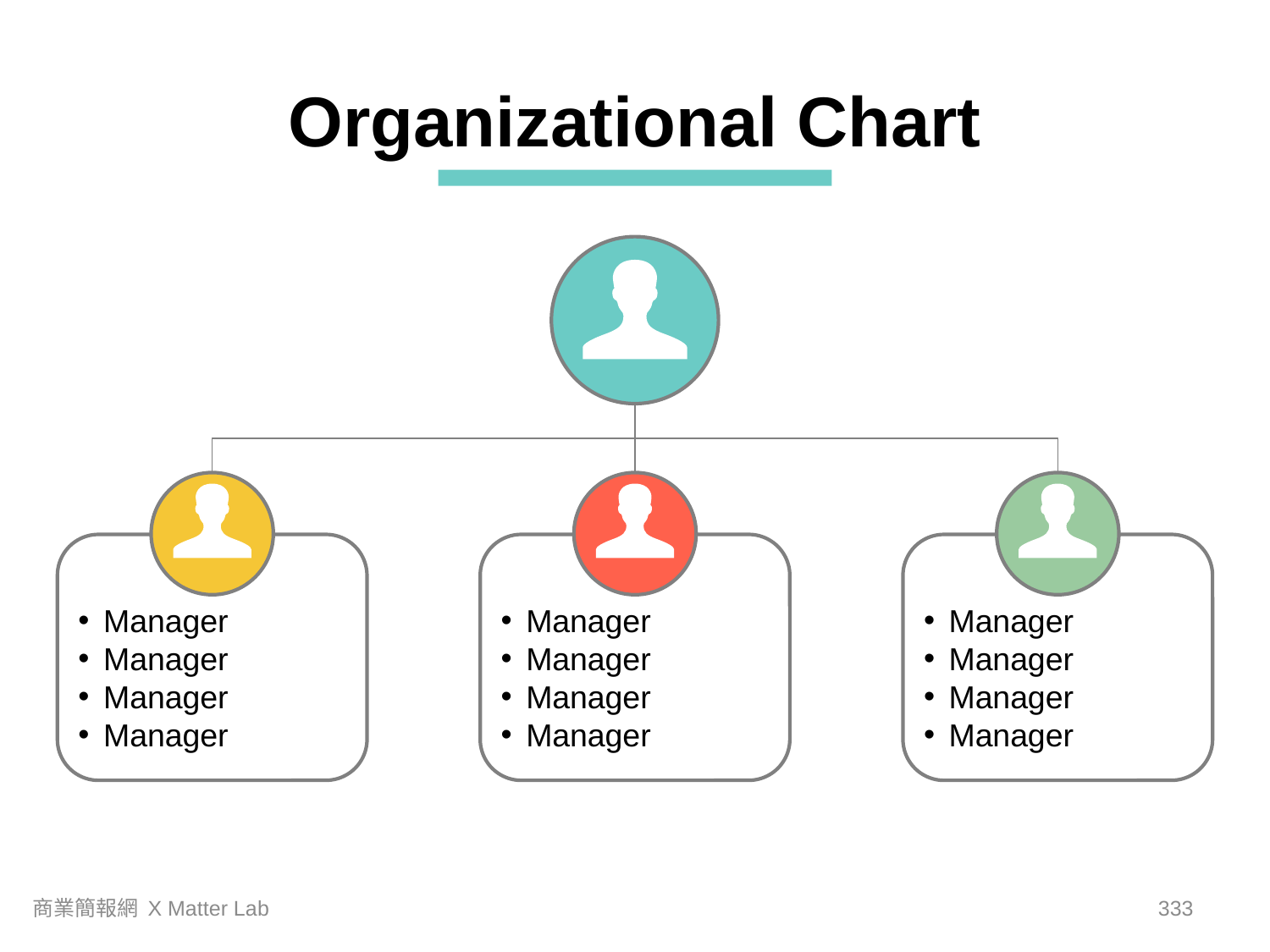

Organizational Chart

Manager
Manager
Manager
Manager
Manager
Manager
Manager
Manager
Manager
Manager
Manager
Manager
商業簡報網 X Matter Lab
333